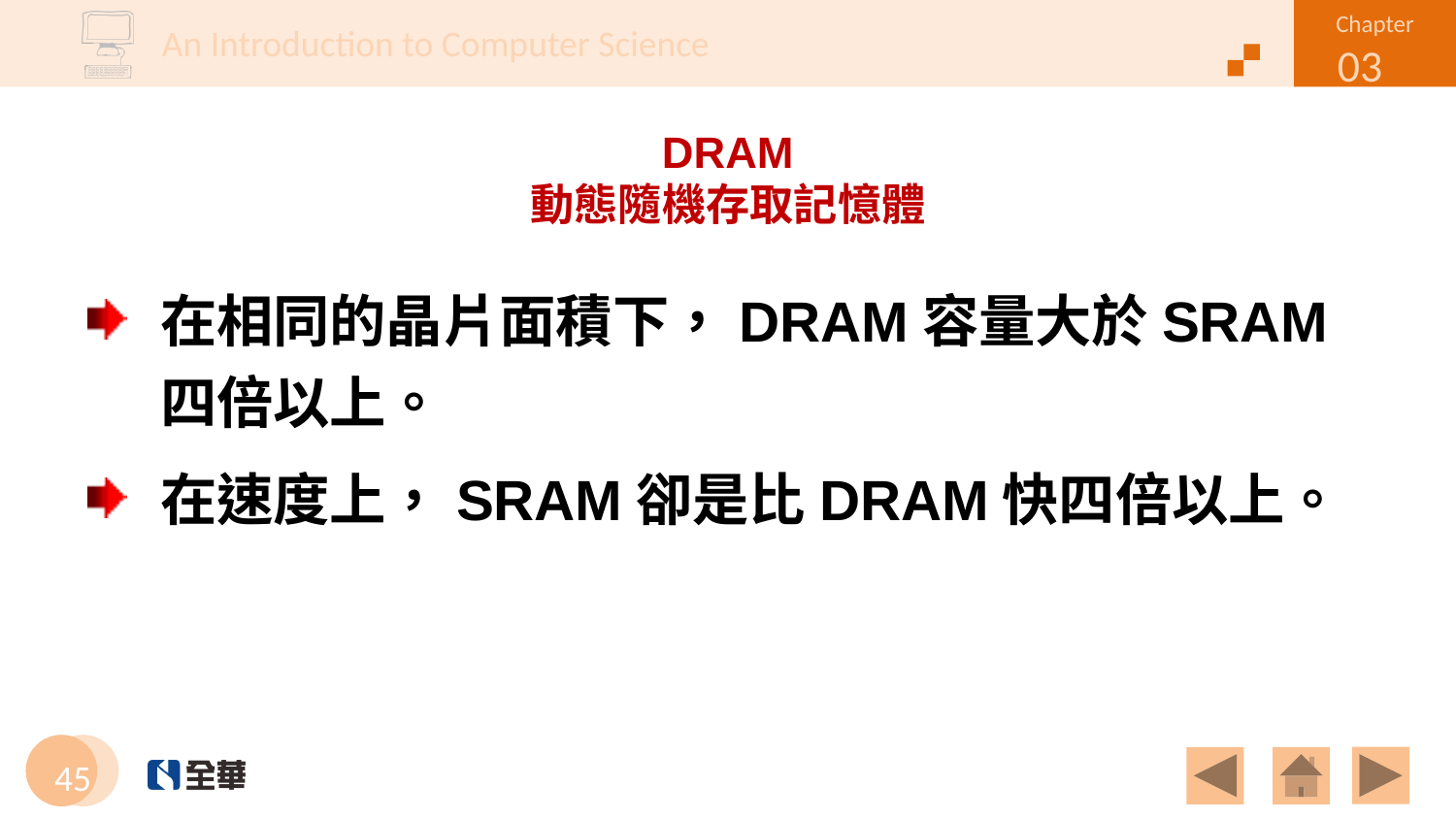

# DRAM 動態隨機存取記憶體
在相同的晶片面積下，DRAM容量大於SRAM四倍以上。
在速度上，SRAM卻是比DRAM快四倍以上。